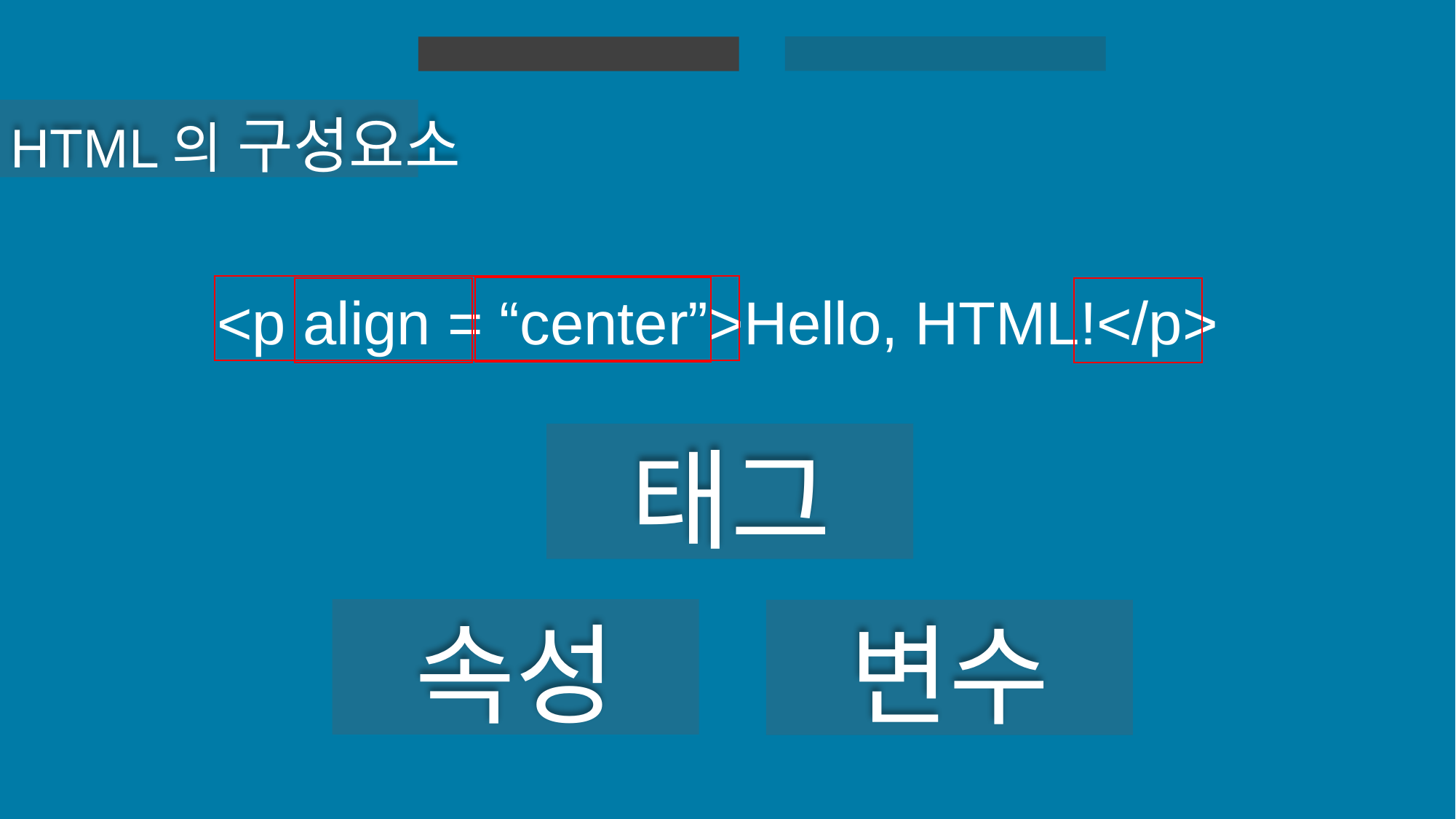

HTML 실습
HTML

HTML의 구성요소

<p align = “center”>Hello, HTML!</p>

태그

속성
변수